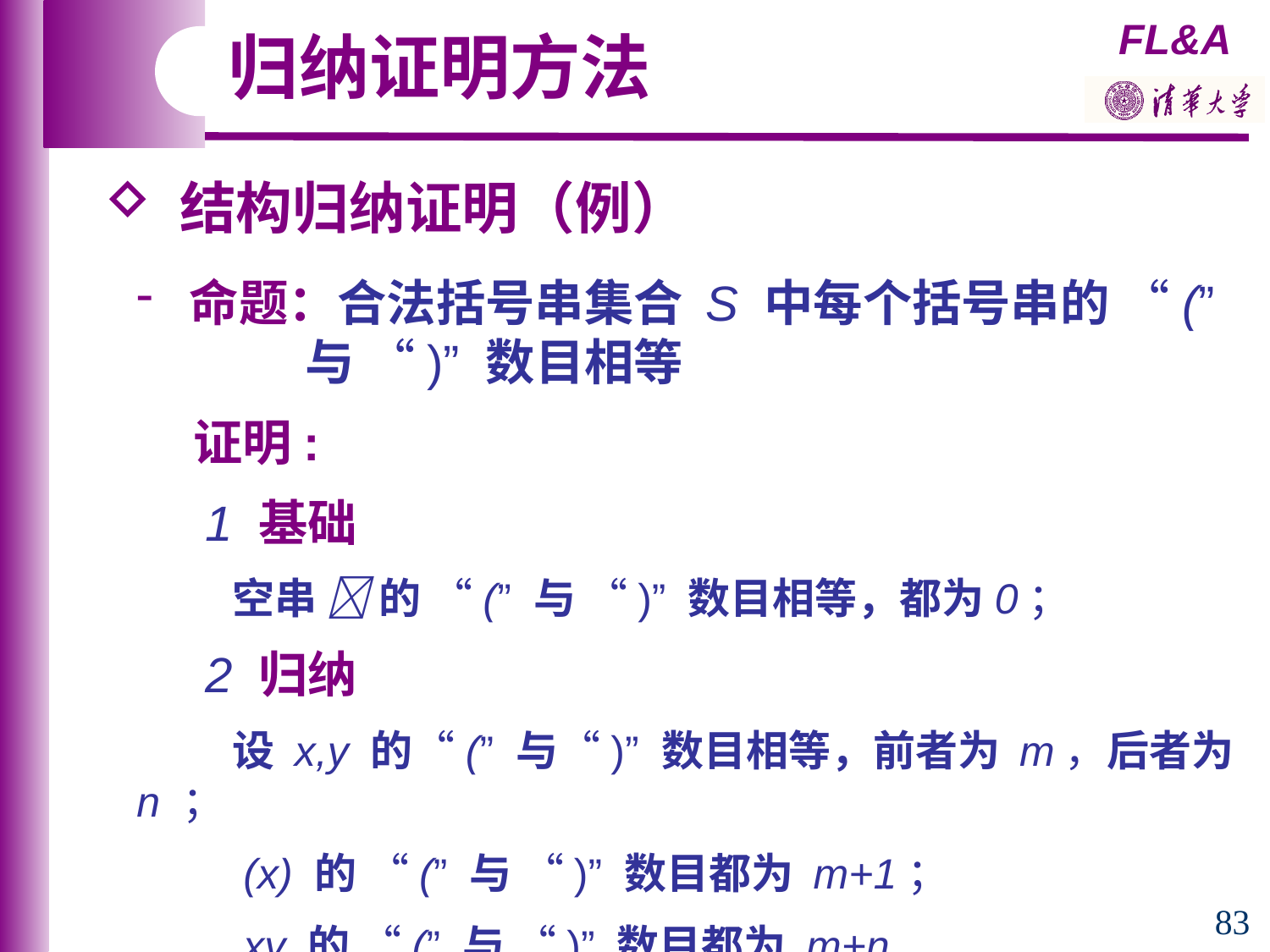

归纳证明方法
 结构归纳证明（例）
 命题：合法括号串集合 S 中每个括号串的 “(”
              与 “)” 数目相等

    证明:

     1 基础

         空串 ε 的 “(” 与 “)” 数目相等，都为0；

     2 归纳

         设 x,y 的“(” 与“)” 数目相等，前者为 m，后者为 n ；

         (x) 的 “(” 与 “)” 数目都为 m+1；

         xy 的 “(” 与 “)” 数目都为 m+n.     
83